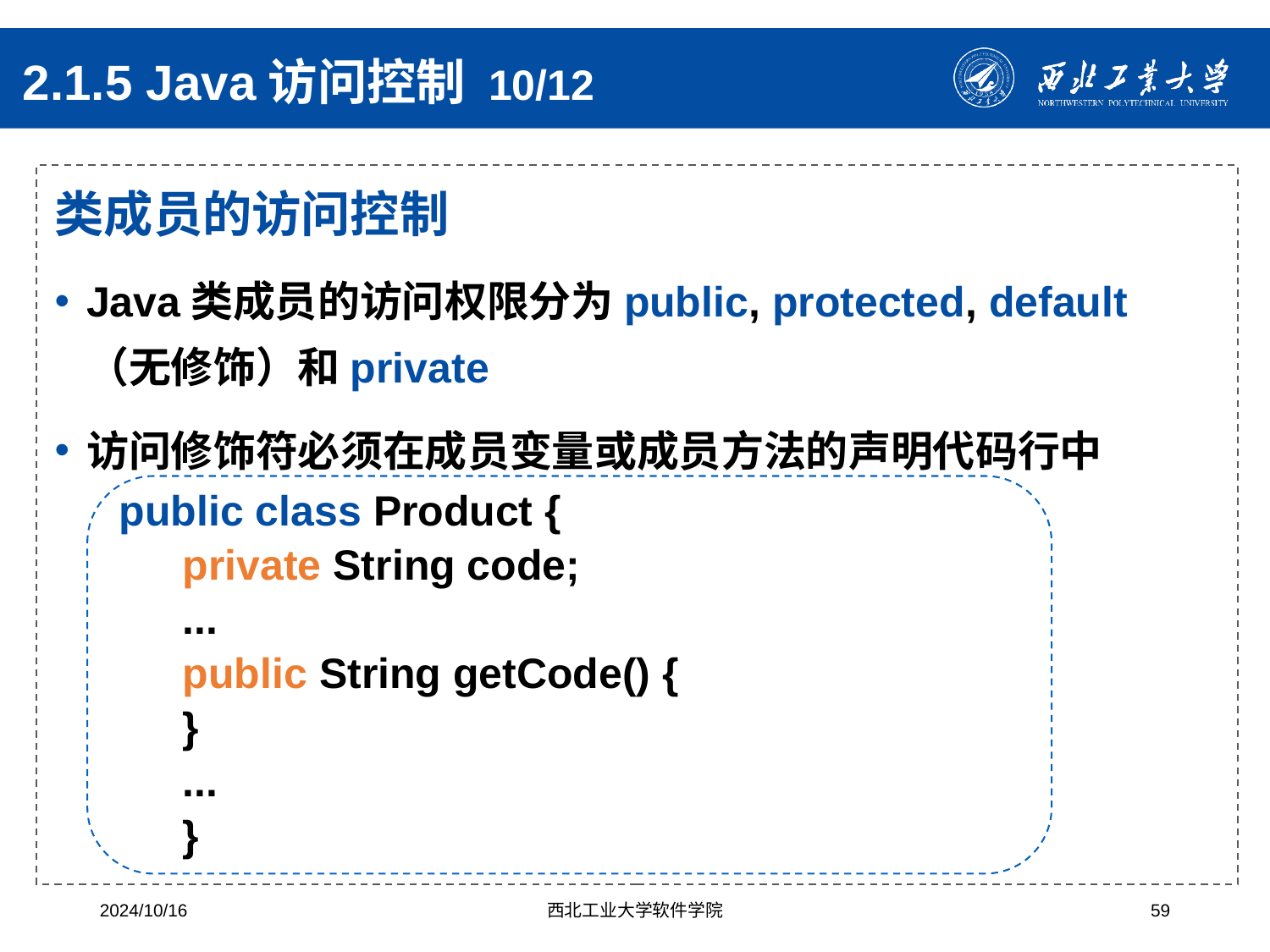

# 2.1.5 Java访问控制 10/12
类成员的访问控制
Java类成员的访问权限分为public, protected, default（无修饰）和private
访问修饰符必须在成员变量或成员方法的声明代码行中
public class Product {
private String code;
...
public String getCode() {
}
...
}
2024/10/16
西北工业大学软件学院
59